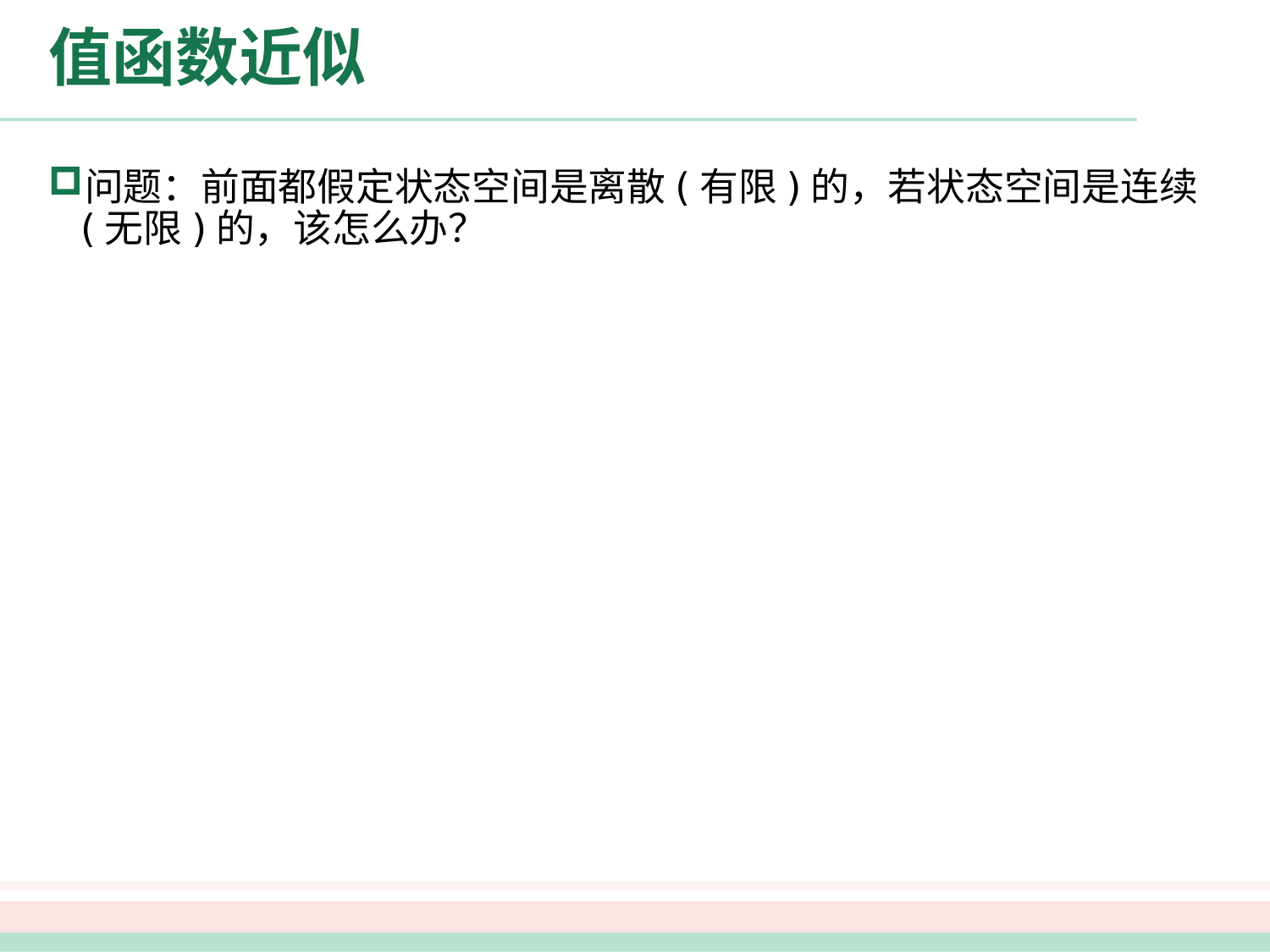

# 值函数近似
问题：前面都假定状态空间是离散(有限)的，若状态空间是连续(无限)的，该怎么办？